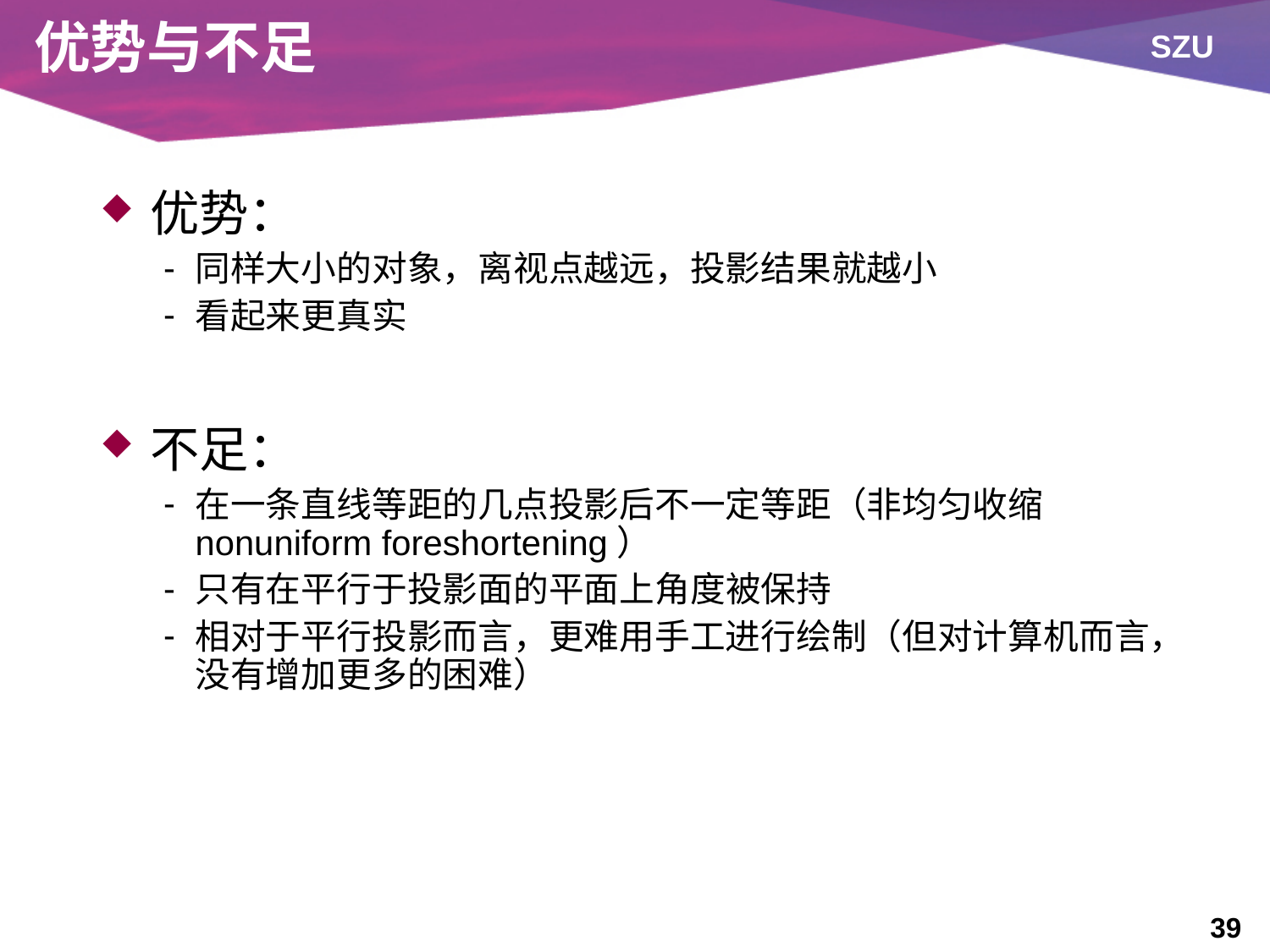

# 优势与不足
优势：
同样大小的对象，离视点越远，投影结果就越小
看起来更真实

不足：
在一条直线等距的几点投影后不一定等距（非均匀收缩nonuniform foreshortening）
只有在平行于投影面的平面上角度被保持
相对于平行投影而言，更难用手工进行绘制（但对计算机而言，没有增加更多的困难）

39